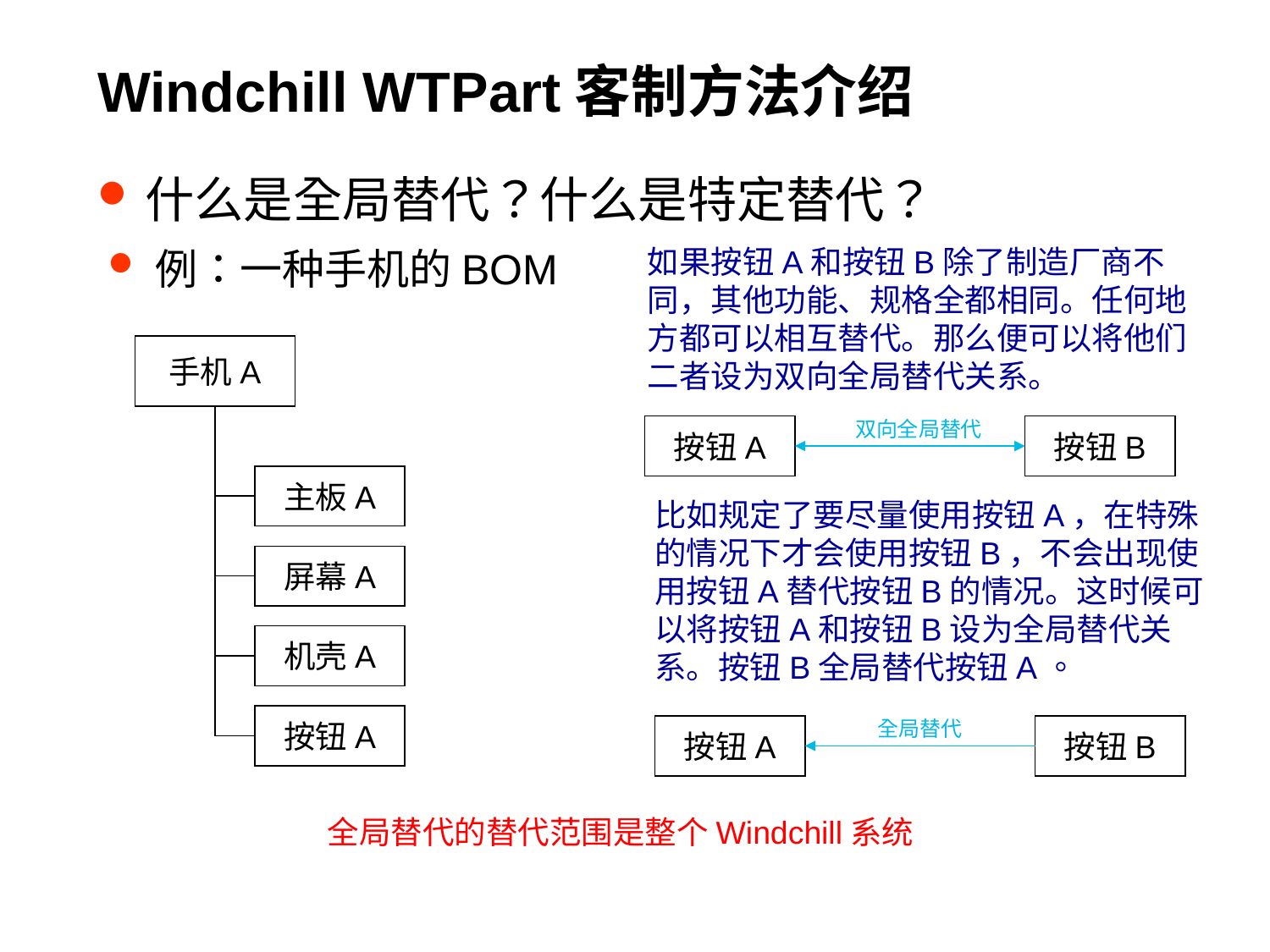

# Windchill WTPart客制方法介绍
什么是全局替代？什么是特定替代？

例：一种手机的BOM
如果按钮A和按钮B除了制造厂商不同，其他功能、规格全都相同。任何地方都可以相互替代。那么便可以将他们二者设为双向全局替代关系。
双向全局替代
按钮A
按钮B
手机A
主板A
比如规定了要尽量使用按钮A，在特殊的情况下才会使用按钮B，不会出现使用按钮A替代按钮B的情况。这时候可以将按钮A和按钮B设为全局替代关系。按钮B全局替代按钮A。
全局替代
按钮A
按钮B
屏幕A
机壳A
按钮A
全局替代的替代范围是整个Windchill系统